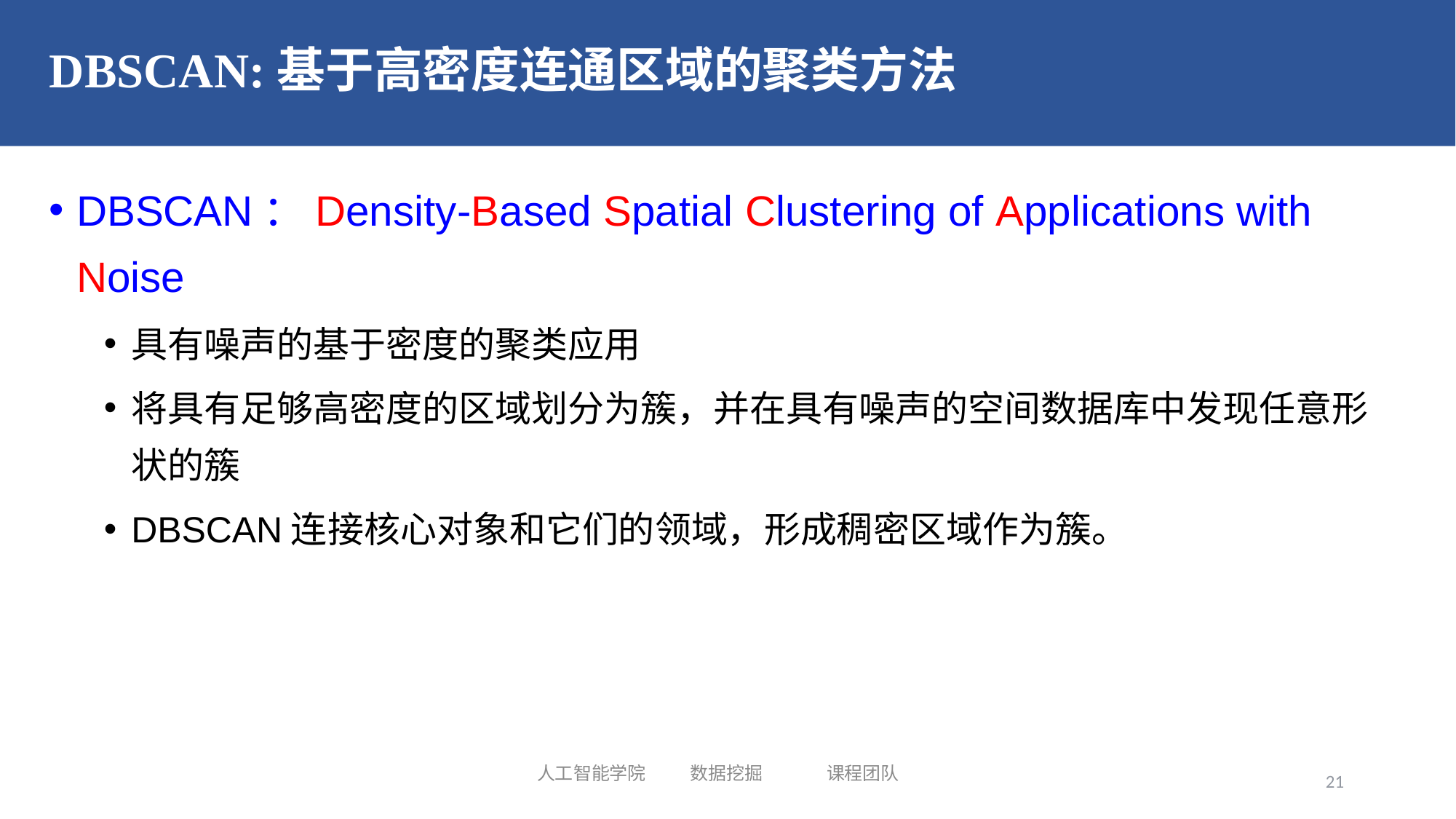

# DBSCAN:基于高密度连通区域的聚类方法
DBSCAN：Density-Based Spatial Clustering of Applications with Noise
具有噪声的基于密度的聚类应用
将具有足够高密度的区域划分为簇，并在具有噪声的空间数据库中发现任意形状的簇
DBSCAN连接核心对象和它们的领域，形成稠密区域作为簇。
人工智能学院           数据挖掘                课程团队
21